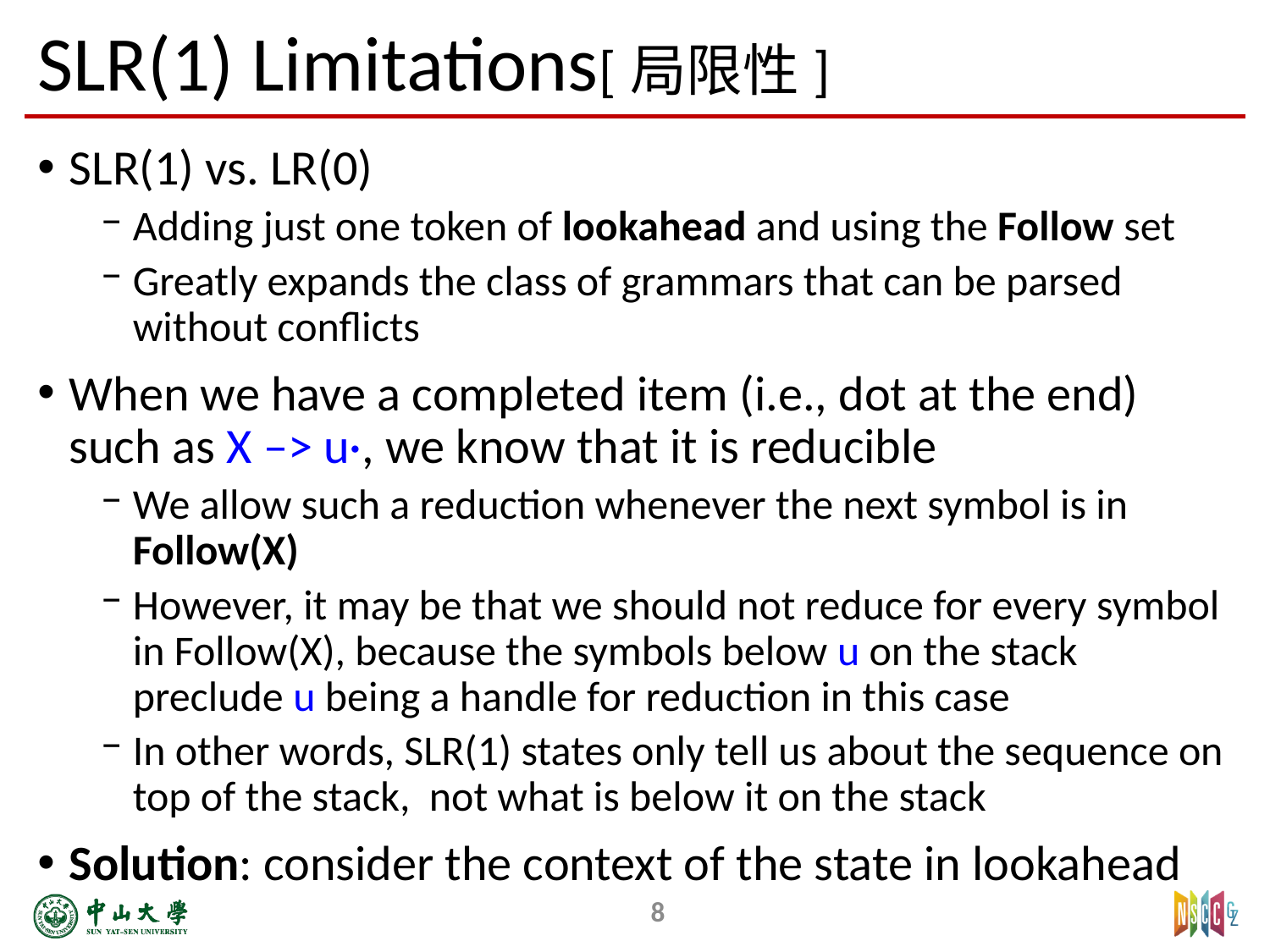

# SLR(1) Limitations[局限性]
SLR(1) vs. LR(0)
Adding just one token of lookahead and using the Follow set
Greatly expands the class of grammars that can be parsed without conflicts
When we have a completed item (i.e., dot at the end) such as X –> u·, we know that it is reducible
We allow such a reduction whenever the next symbol is in Follow(X)
However, it may be that we should not reduce for every symbol in Follow(X), because the symbols below u on the stack preclude u being a handle for reduction in this case
In other words, SLR(1) states only tell us about the sequence on top of the stack,  not what is below it on the stack
Solution: consider the context of the state in lookahead
8